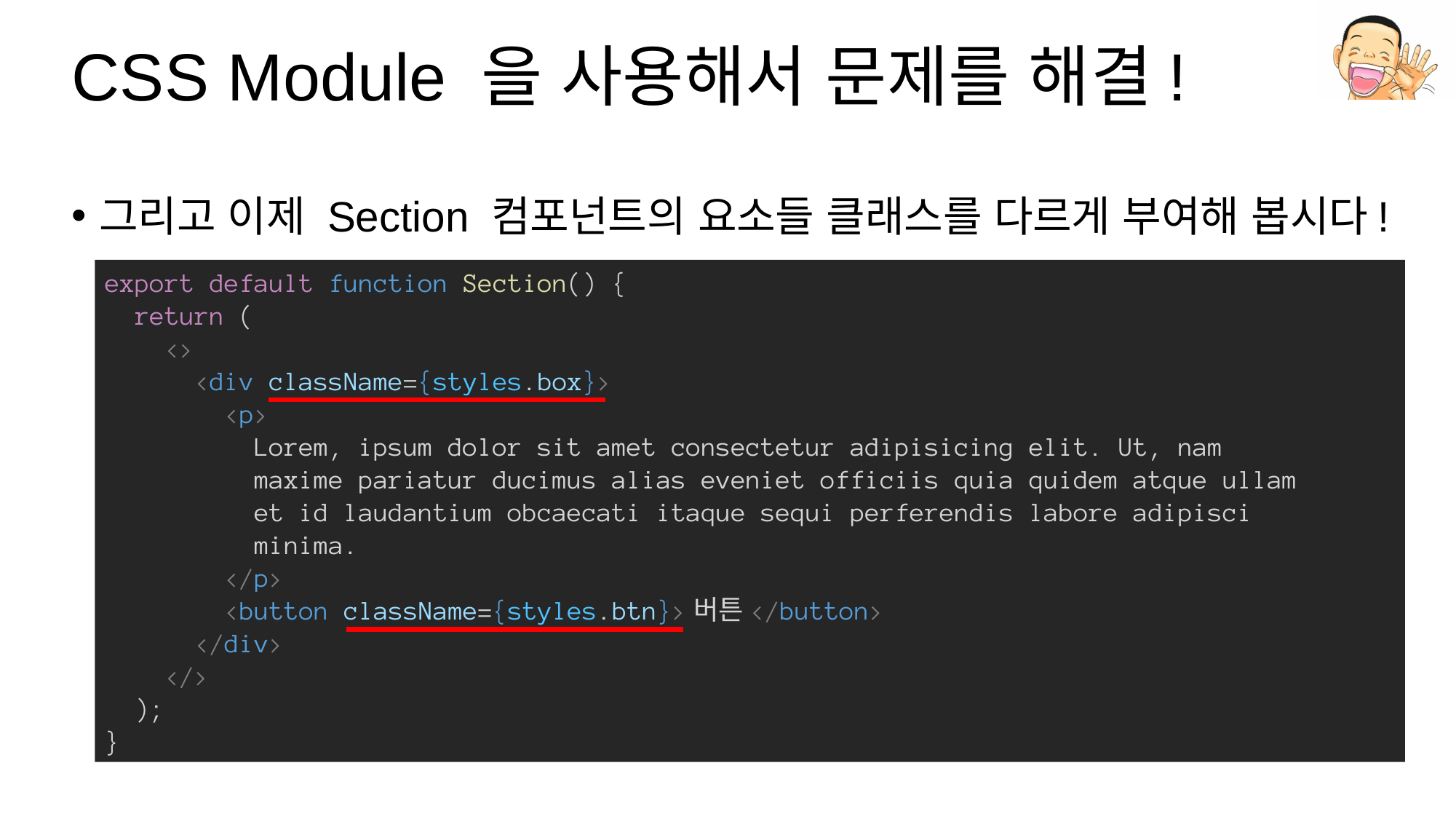

# CSS Module 을 사용해서 문제를 해결!
그리고 이제 Section 컴포넌트의 요소들 클래스를 다르게 부여해 봅시다!
export default function Section() {
  return (
    <>
      <div className={styles.box}>
        <p>
          Lorem, ipsum dolor sit amet consectetur adipisicing elit. Ut, nam
          maxime pariatur ducimus alias eveniet officiis quia quidem atque ullam
          et id laudantium obcaecati itaque sequi perferendis labore adipisci
          minima.
        </p>
        <button className={styles.btn}>버튼</button>
      </div>
    </>
  );
}